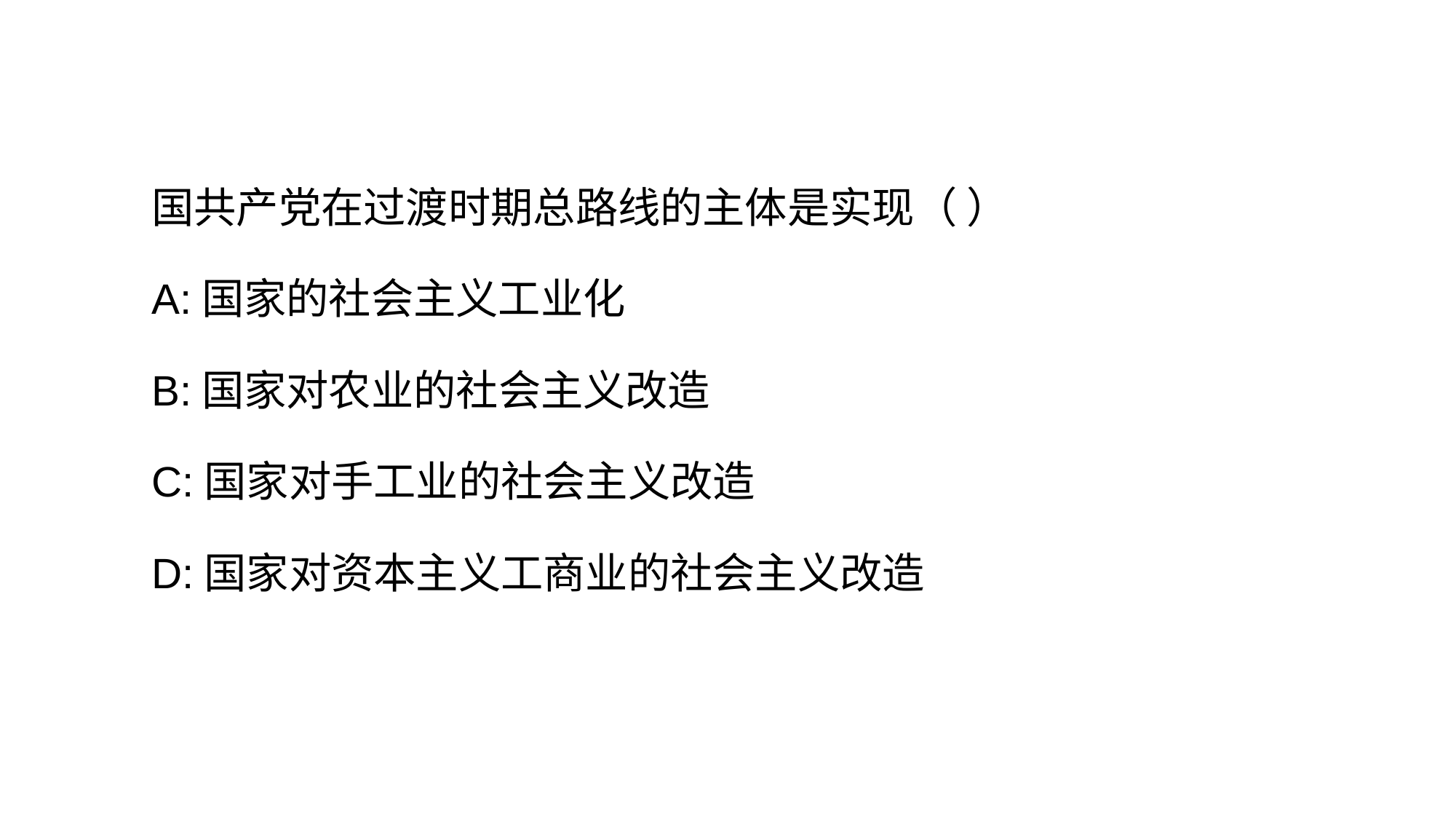

国共产党在过渡时期总路线的主体是实现（ ）
A:国家的社会主义工业化
B:国家对农业的社会主义改造
C:国家对手工业的社会主义改造
D:国家对资本主义工商业的社会主义改造